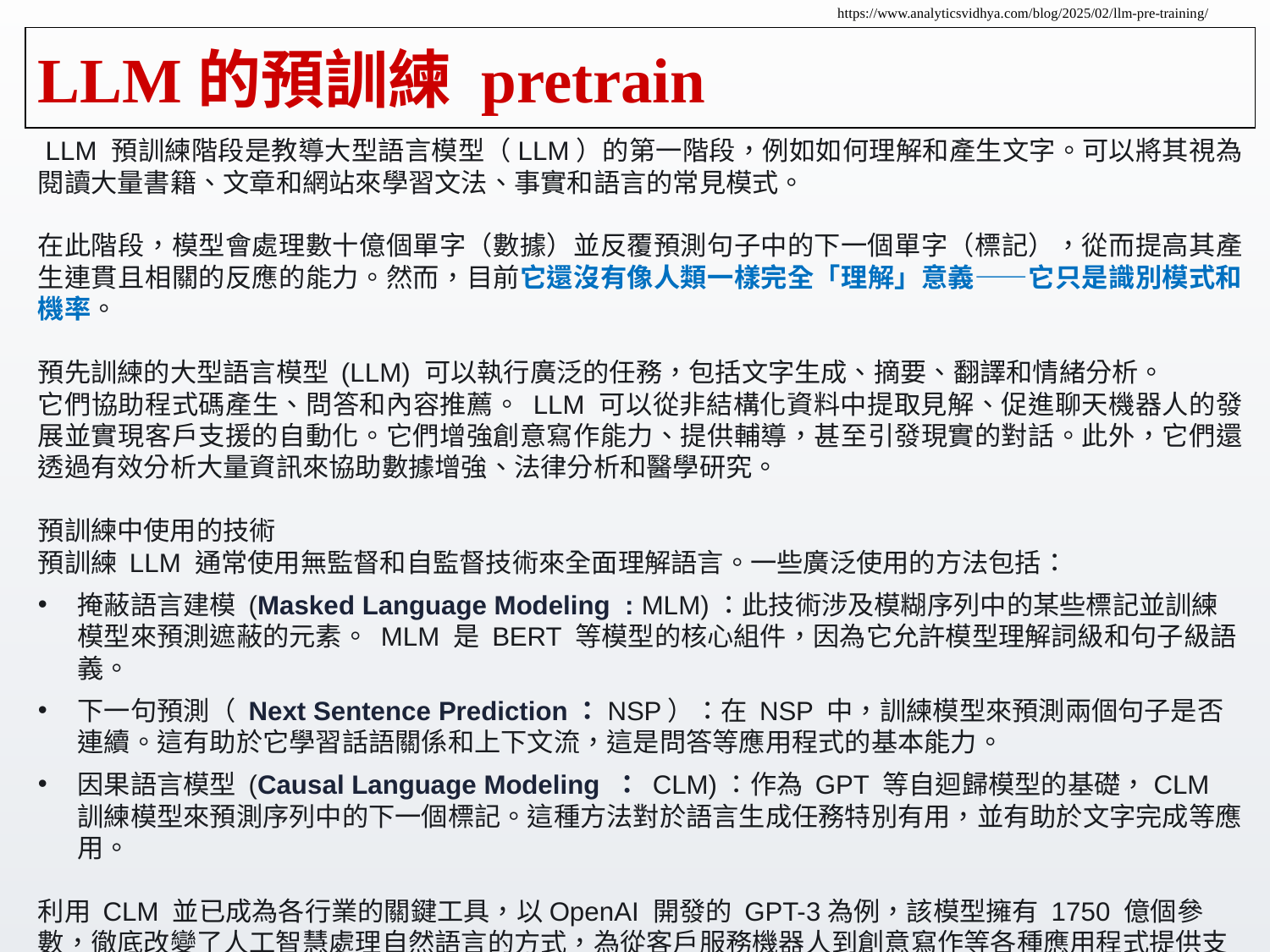

https://www.analyticsvidhya.com/blog/2025/02/llm-pre-training/
# LLM的預訓練 pretrain
 LLM 預訓練階段是教導大型語言模型（LLM）的第一階段，例如如何理解和產生文字。可以將其視為閱讀大量書籍、文章和網站來學習文法、事實和語言的常見模式。

在此階段，模型會處理數十億個單字（數據）並反覆預測句子中的下一個單字（標記），從而提高其產生連貫且相關的反應的能力。然而，目前它還沒有像人類一樣完全「理解」意義——它只是識別模式和機率。

預先訓練的大型語言模型 (LLM) 可以執行廣泛的任務，包括文字生成、摘要、翻譯和情緒分析。
它們協助程式碼產生、問答和內容推薦。 LLM 可以從非結構化資料中提取見解、促進聊天機器人的發展並實現客戶支援的自動化。它們增強創意寫作能力、提供輔導，甚至引發現實的對話。此外，它們還透過有效分析大量資訊來協助數據增強、法律分析和醫學研究。

預訓練中使用的技術
預訓練 LLM 通常使用無監督和自監督技術來全面理解語言。一些廣泛使用的方法包括：
掩蔽語言建模 (Masked Language Modeling  : MLM)：此技術涉及模糊序列中的某些標記並訓練模型來預測遮蔽的元素。 MLM 是 BERT 等模型的核心組件，因為它允許模型理解詞級和句子級語義。
下一句預測（ Next Sentence Prediction：NSP）：在 NSP 中，訓練模型來預測兩個句子是否連續。這有助於它學習話語關係和上下文流，這是問答等應用程式的基本能力。
因果語言模型 (Causal Language Modeling ： CLM)：作為 GPT 等自迴歸模型的基礎，CLM 訓練模型來預測序列中的下一個標記。這種方法對於語言生成任務特別有用，並有助於文字完成等應用。

利用 CLM 並已成為各行業的關鍵工具，以OpenAI 開發的 GPT-3為例，該模型擁有 1750 億個參數，徹底改變了人工智慧處理自然語言的方式，為從客戶服務機器人到創意寫作等各種應用程式提供支援。